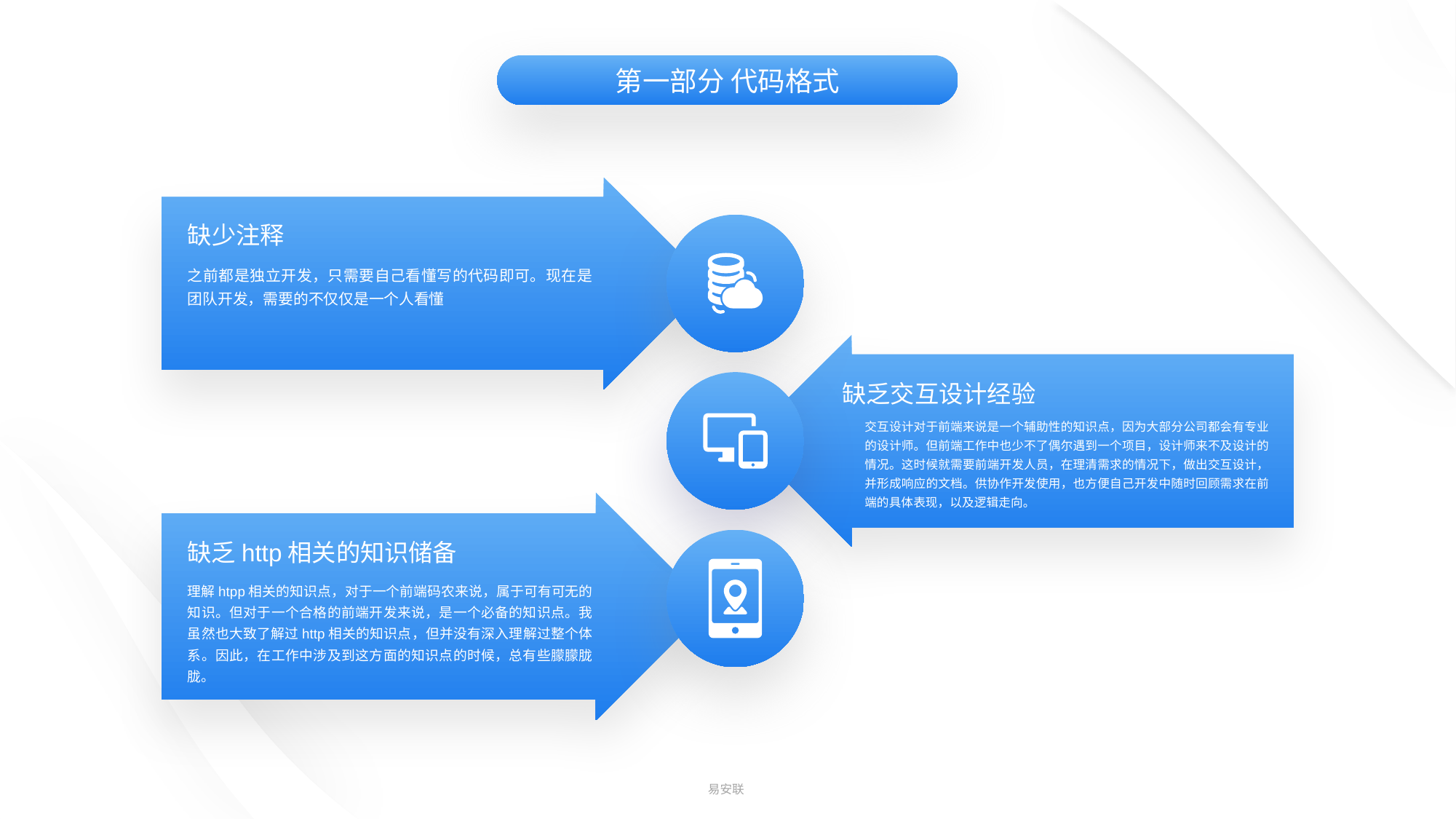

第一部分 代码格式

缺少注释

之前都是独立开发，只需要自己看懂写的代码即可。现在是团队开发，需要的不仅仅是一个人看懂

缺乏交互设计经验

交互设计对于前端来说是一个辅助性的知识点，因为大部分公司都会有专业的设计师。但前端工作中也少不了偶尔遇到一个项目，设计师来不及设计的情况。这时候就需要前端开发人员，在理清需求的情况下，做出交互设计，并形成响应的文档。供协作开发使用，也方便自己开发中随时回顾需求在前端的具体表现，以及逻辑走向。

缺乏http相关的知识储备

理解htpp相关的知识点，对于一个前端码农来说，属于可有可无的知识。但对于一个合格的前端开发来说，是一个必备的知识点。我虽然也大致了解过http相关的知识点，但并没有深入理解过整个体系。因此，在工作中涉及到这方面的知识点的时候，总有些朦朦胧胧。